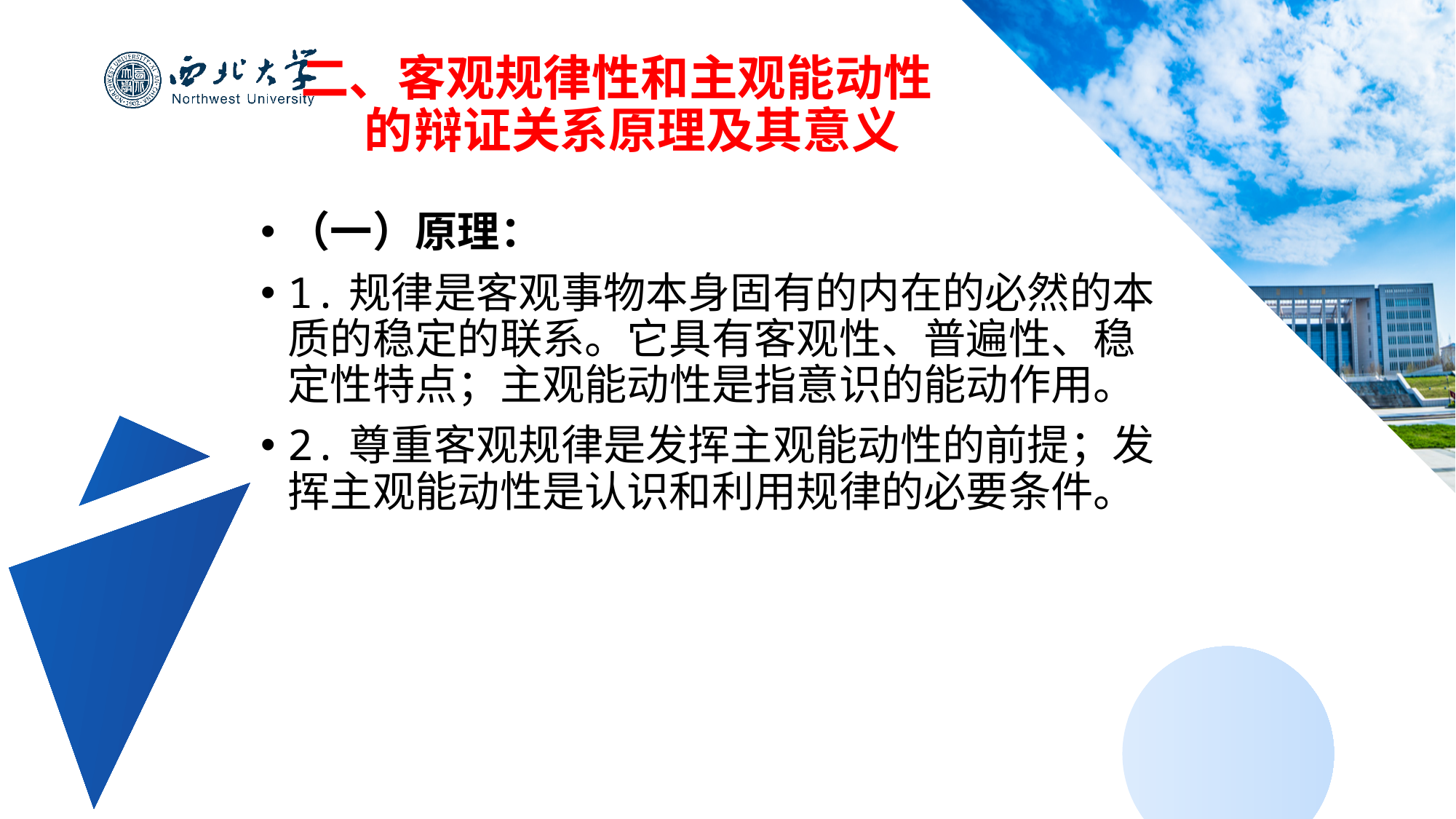

二、客观规律性和主观能动性
                                的辩证关系原理及其意义
（一）原理：
1.规律是客观事物本身固有的内在的必然的本质的稳定的联系。它具有客观性、普遍性、稳定性特点；主观能动性是指意识的能动作用。
2.尊重客观规律是发挥主观能动性的前提；发挥主观能动性是认识和利用规律的必要条件。